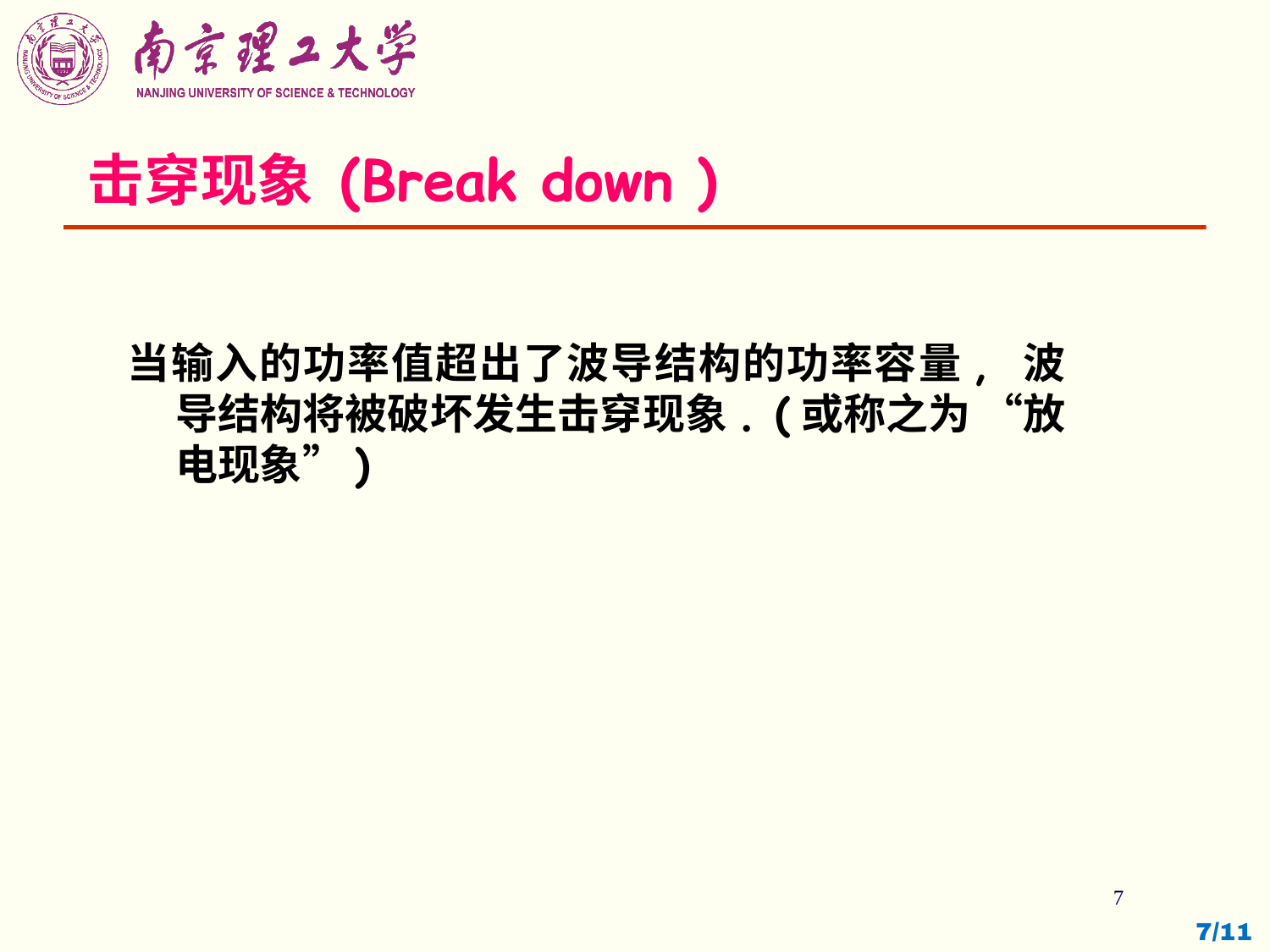

# 击穿现象 (Break down )
当输入的功率值超出了波导结构的功率容量, 波导结构将被破坏发生击穿现象. (或称之为 “放电现象”)

7/11